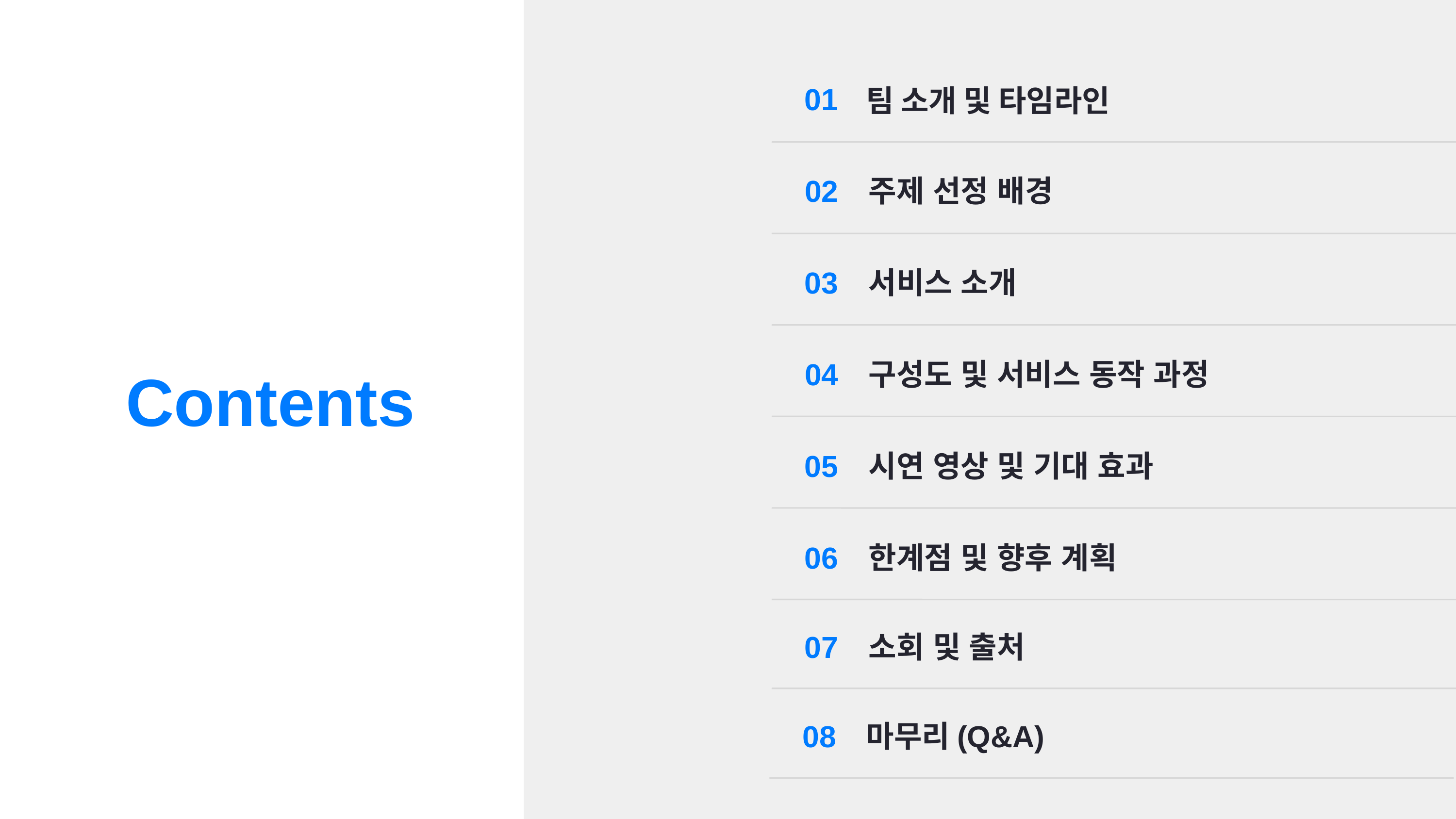

01
팀 소개 및 타임라인

02
주제 선정 배경

03
서비스 소개

Contents

04
구성도 및 서비스 동작 과정

05
시연 영상 및 기대 효과

06
한계점 및 향후 계획

07
소회 및 출처

08
마무리(Q&A)